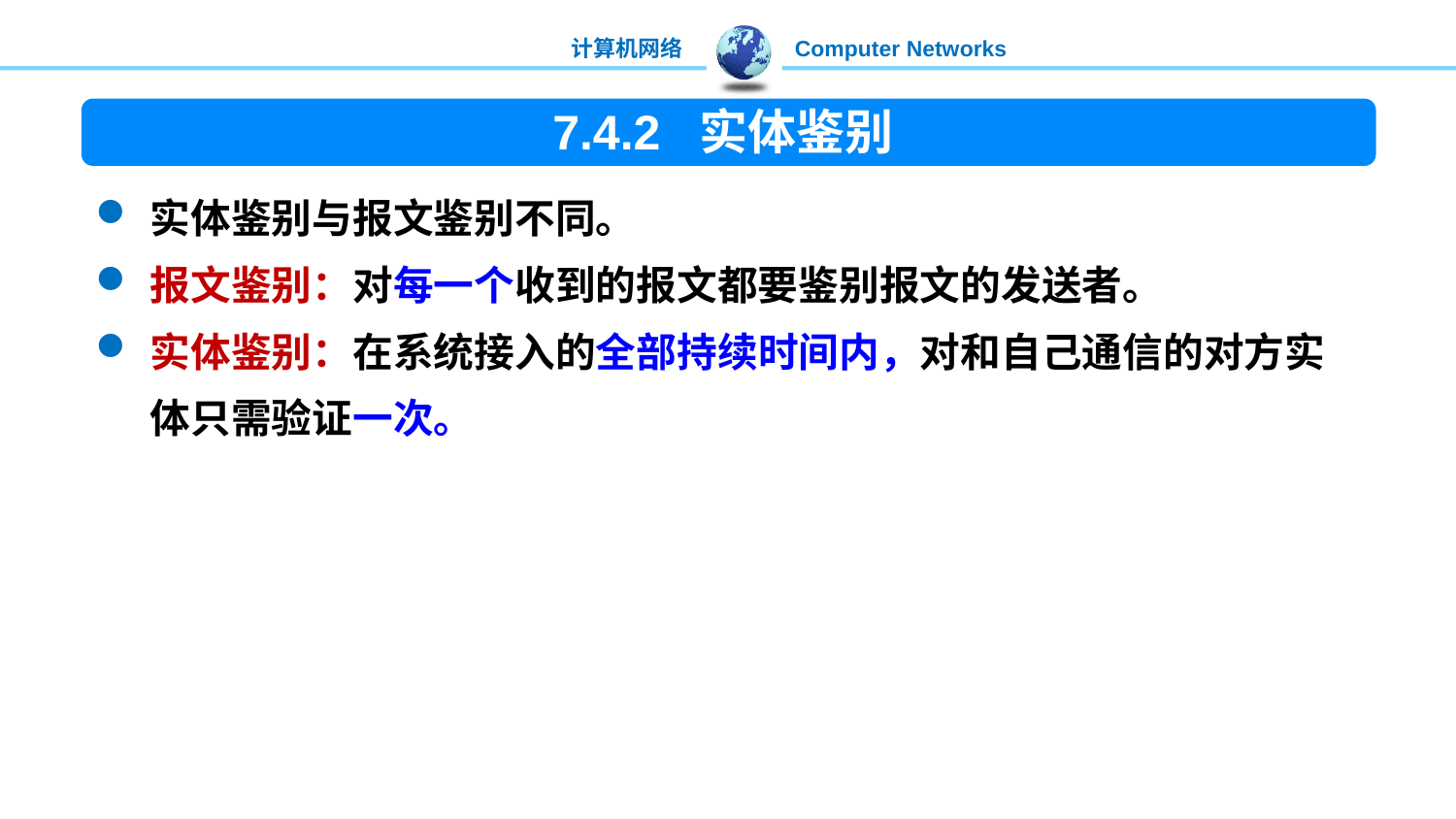

7.4.2  实体鉴别

实体鉴别与报文鉴别不同。
报文鉴别：对每一个收到的报文都要鉴别报文的发送者。
实体鉴别：在系统接入的全部持续时间内，对和自己通信的对方实体只需验证一次。